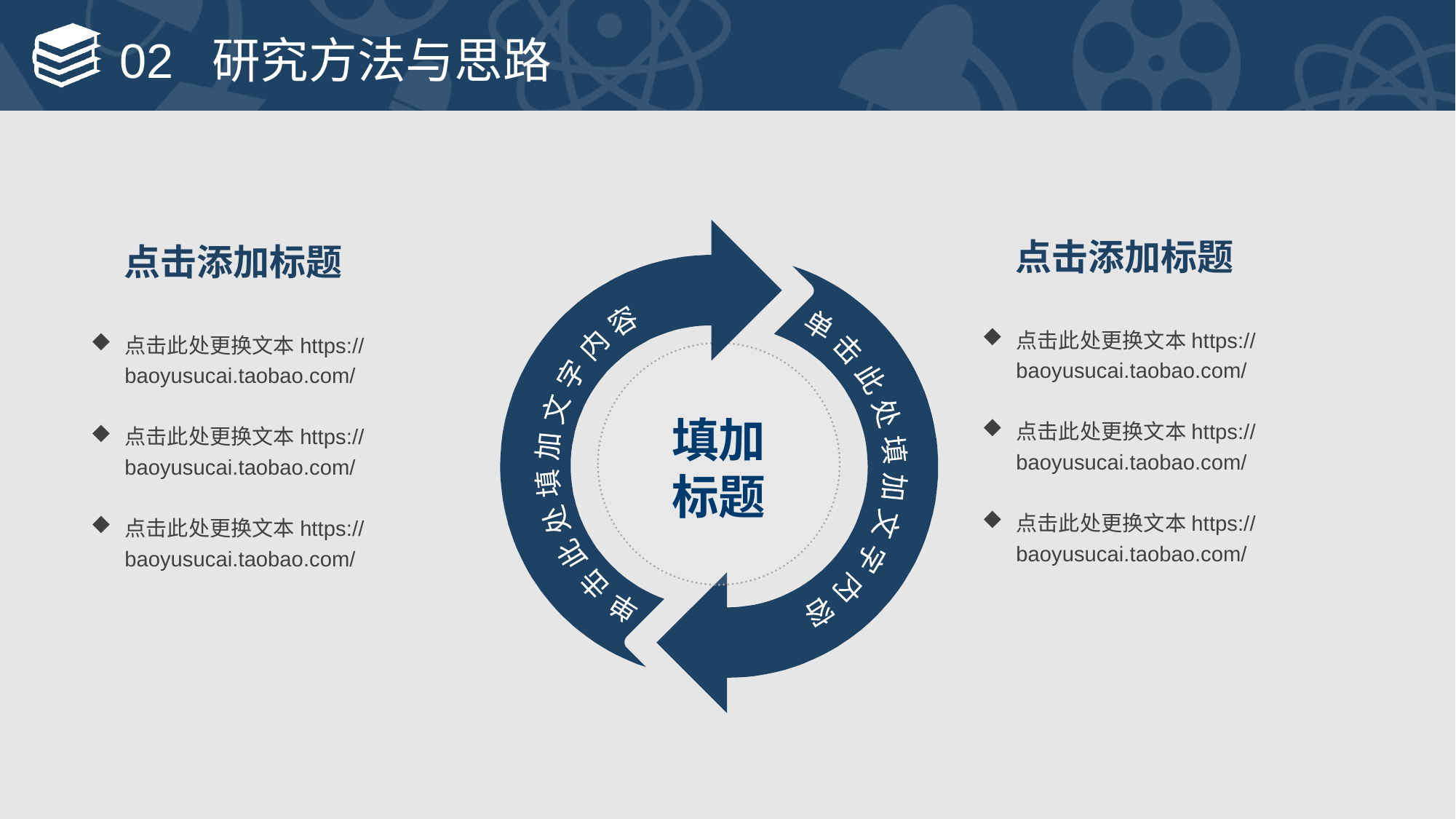

# 02  研究方法与思路
   点击添加标题

点击此处更换文本https://baoyusucai.taobao.com/

点击此处更换文本https://baoyusucai.taobao.com/

点击此处更换文本https://baoyusucai.taobao.com/
   点击添加标题

点击此处更换文本https://baoyusucai.taobao.com/

点击此处更换文本https://baoyusucai.taobao.com/

点击此处更换文本https://baoyusucai.taobao.com/

       单击此处填加文字内容
       单击此处填加文字内容

填加
标题